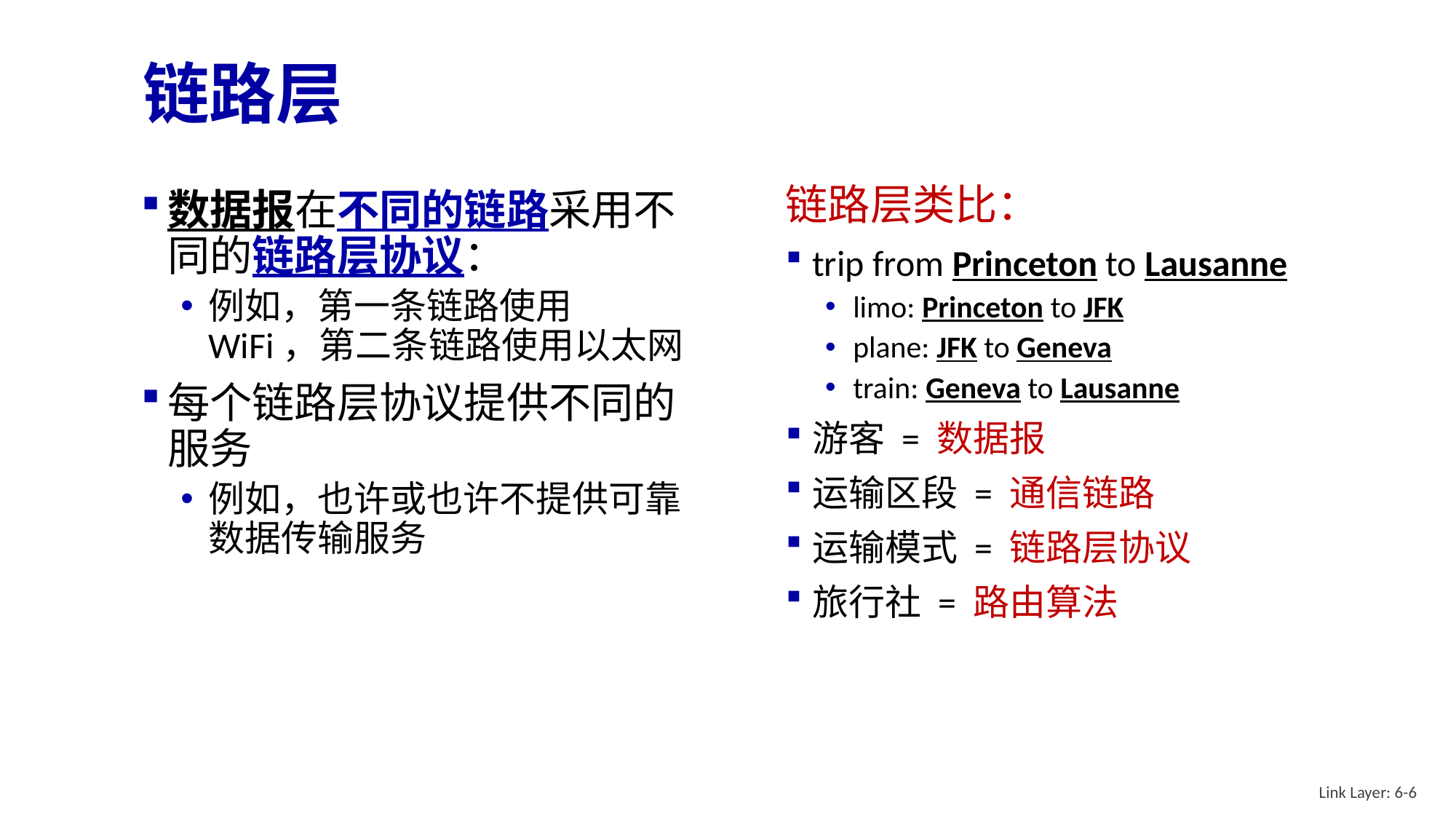

# 链路层
链路层类比：
trip from Princeton to Lausanne
limo: Princeton to JFK
plane: JFK to Geneva
train: Geneva to Lausanne
游客 = 数据报
运输区段 = 通信链路
运输模式 = 链路层协议
旅行社 = 路由算法

数据报在不同的链路采用不同的链路层协议：
例如，第一条链路使用WiFi，第二条链路使用以太网
每个链路层协议提供不同的服务
例如，也许或也许不提供可靠数据传输服务
Link Layer: 6-6